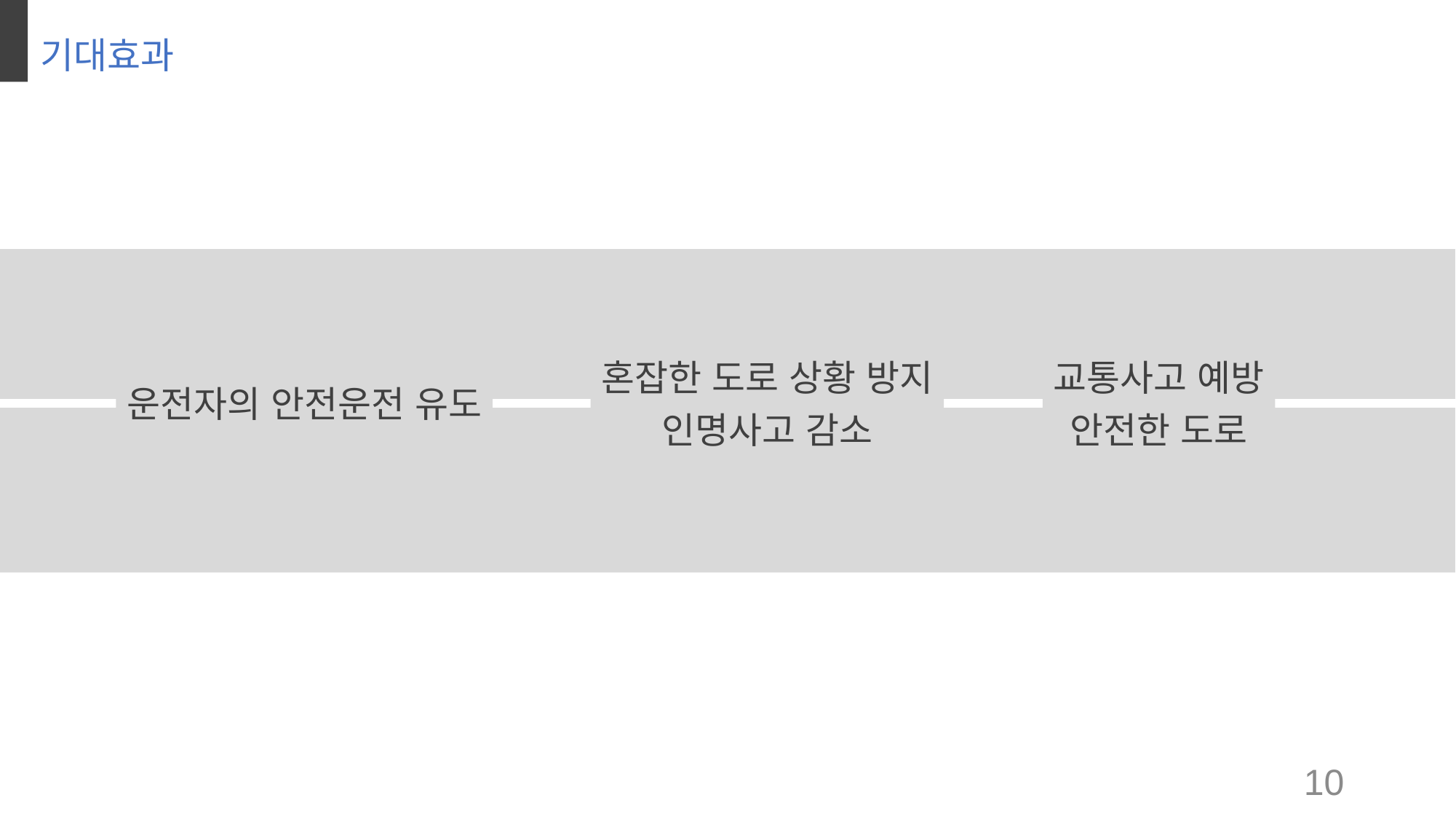

기대효과

혼잡한 도로 상황 방지
인명사고 감소
교통사고 예방
안전한 도로
운전자의 안전운전 유도
10